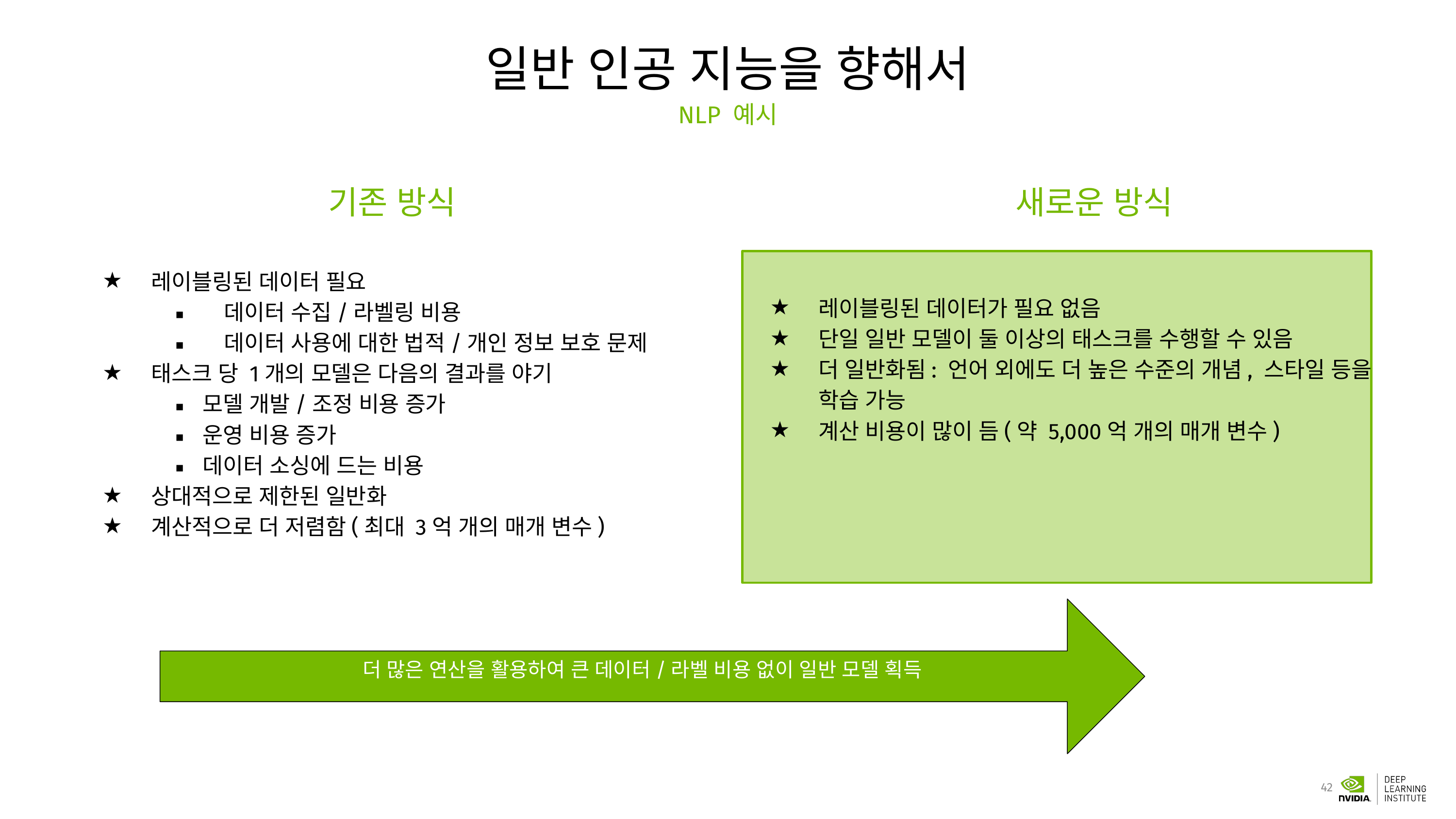

일반 인공 지능을 향해서
NLP 예시
기존 방식
새로운 방식

레이블링된 데이터 필요
데이터 수집/라벨링 비용
데이터 사용에 대한 법적/개인 정보 보호 문제
태스크 당 1개의 모델은 다음의 결과를 야기
모델 개발/조정 비용 증가
운영 비용 증가
데이터 소싱에 드는 비용
상대적으로 제한된 일반화
계산적으로 더 저렴함(최대 3억 개의 매개 변수)

레이블링된 데이터가 필요 없음
단일 일반 모델이 둘 이상의 태스크를 수행할 수 있음
더 일반화됨: 언어 외에도 더 높은 수준의 개념, 스타일 등을 학습 가능
계산 비용이 많이 듬(약 5,000억 개의 매개 변수)

더 많은 연산을 활용하여 큰 데이터/라벨 비용 없이 일반 모델 획득